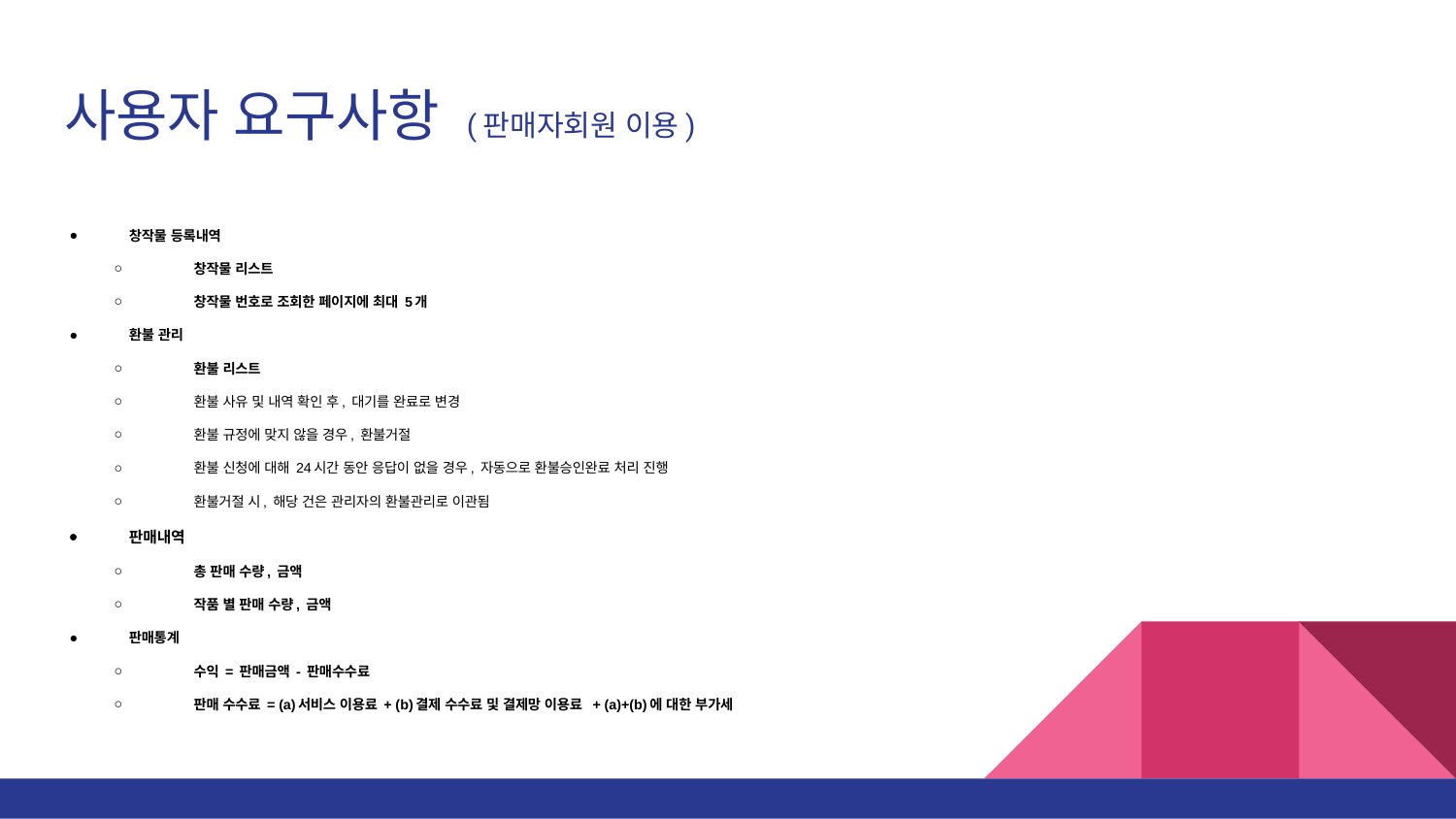

# 사용자 요구사항 (판매자회원 이용)
창작물 등록내역
창작물 리스트
창작물 번호로 조회한 페이지에 최대 5개
환불 관리
환불 리스트
환불 사유 및 내역 확인 후, 대기를 완료로 변경
환불 규정에 맞지 않을 경우, 환불거절
환불 신청에 대해 24시간 동안 응답이 없을 경우, 자동으로 환불승인완료 처리 진행
환불거절 시, 해당 건은 관리자의 환불관리로 이관됨
판매내역
총 판매 수량, 금액
작품 별 판매 수량, 금액
판매통계
수익 = 판매금액 - 판매수수료
판매 수수료 = (a)서비스 이용료 + (b)결제 수수료 및 결제망 이용료  + (a)+(b)에 대한 부가세